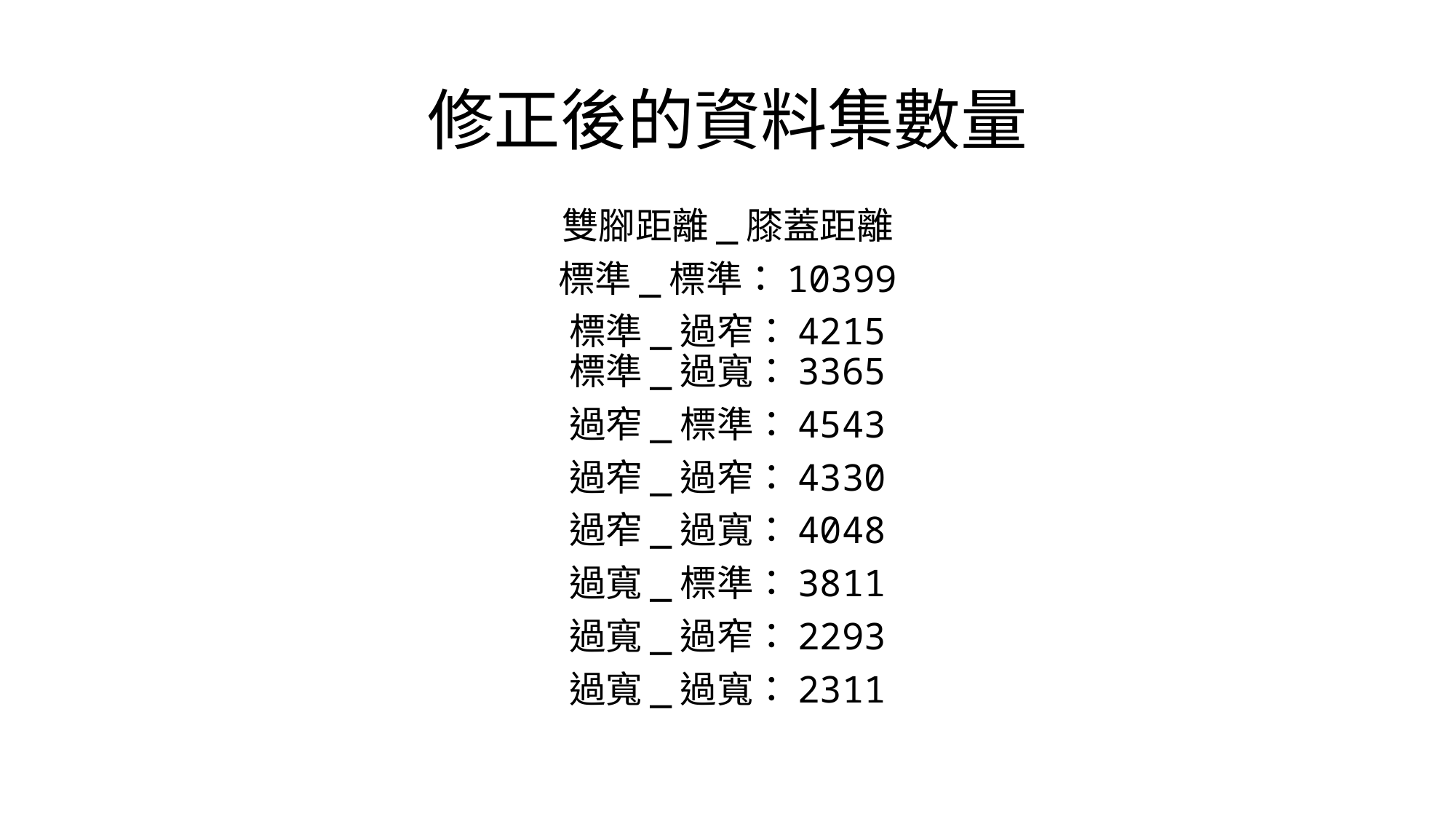

# 修正後的資料集數量
雙腳距離_膝蓋距離
標準_標準：10399
標準_過窄：4215
標準_過寬：3365
過窄_標準：4543
過窄_過窄：4330
過窄_過寬：4048
過寬_標準：3811
過寬_過窄：2293
過寬_過寬：2311